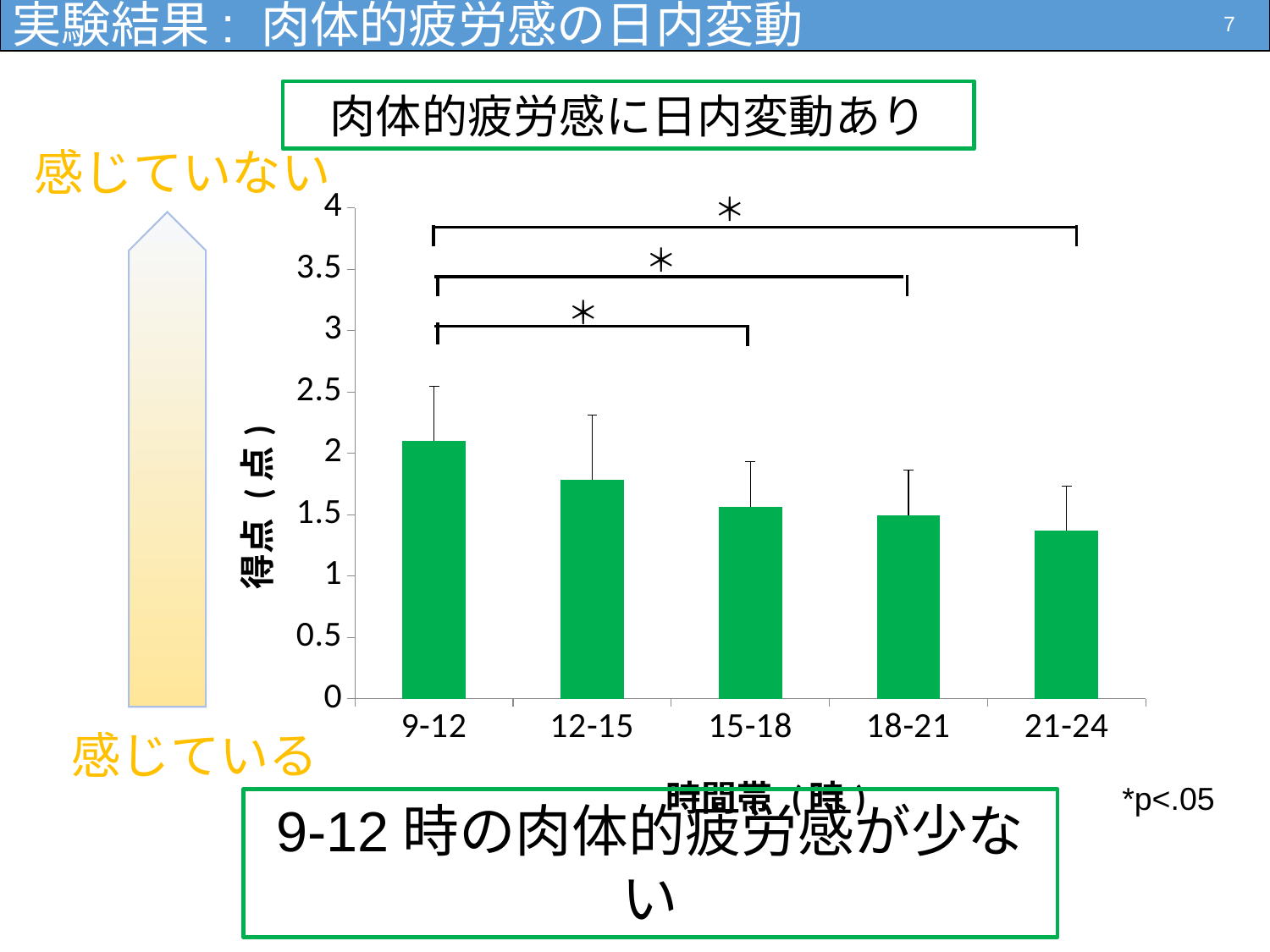

実験結果: 肉体的疲労感の日内変動

7
肉体的疲労感に日内変動あり
感じていない

### Chart

| Category |  |
|---|---|
| 9-12 | 2.099886363636364 |
| 12-15 | 1.7839285714285713 |
| 15-18 | 1.5598214285714285 |
| 18-21 | 1.4947916666666667 |
| 21-24 | 1.3665998217468804 |
＊
＊
＊

感じている
*p<.05
9-12時の肉体的疲労感が少ない